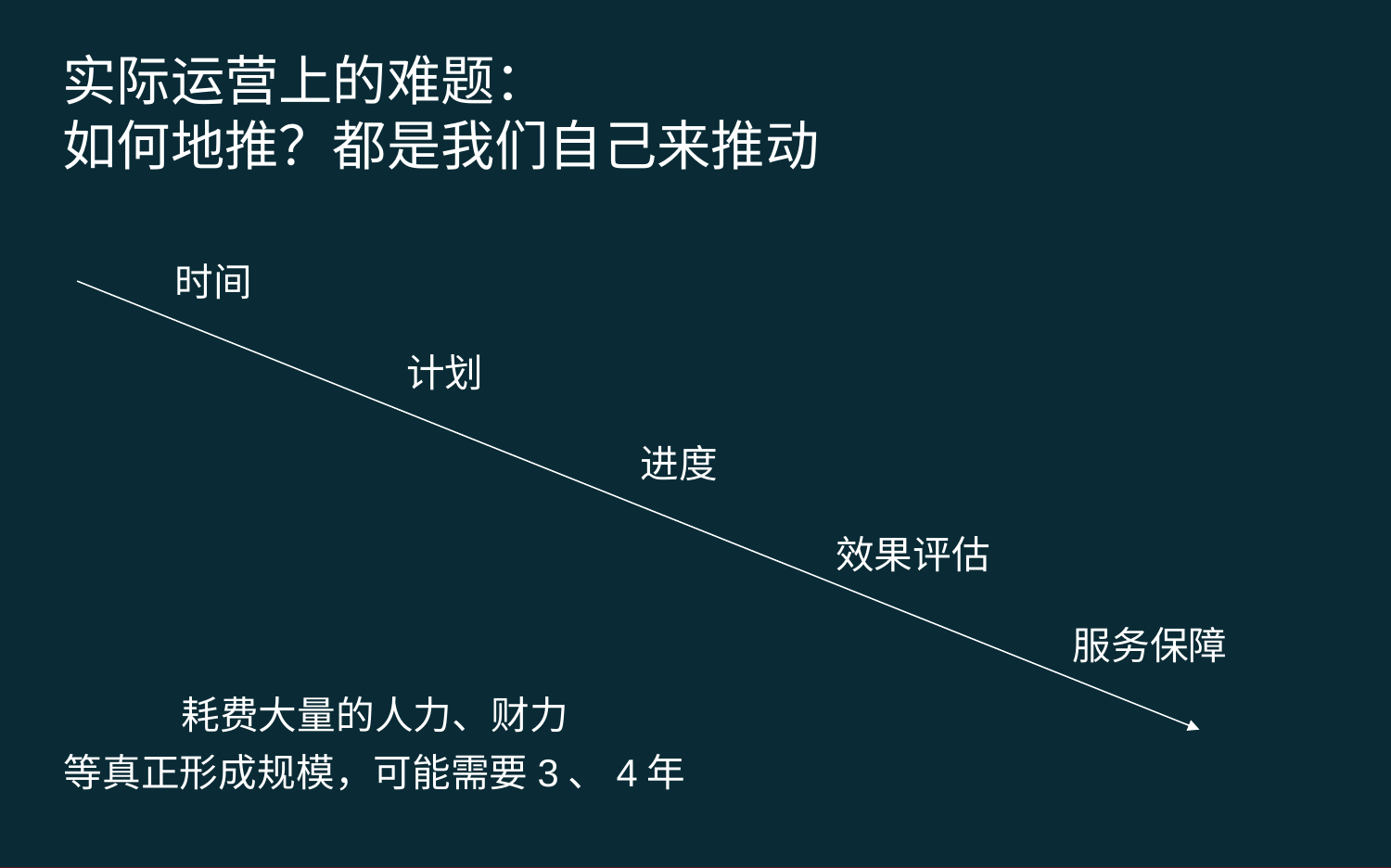

实际运营上的难题：
如何地推？都是我们自己来推动
时间
计划
进度
效果评估
服务保障
耗费大量的人力、财力
等真正形成规模，可能需要3、4年